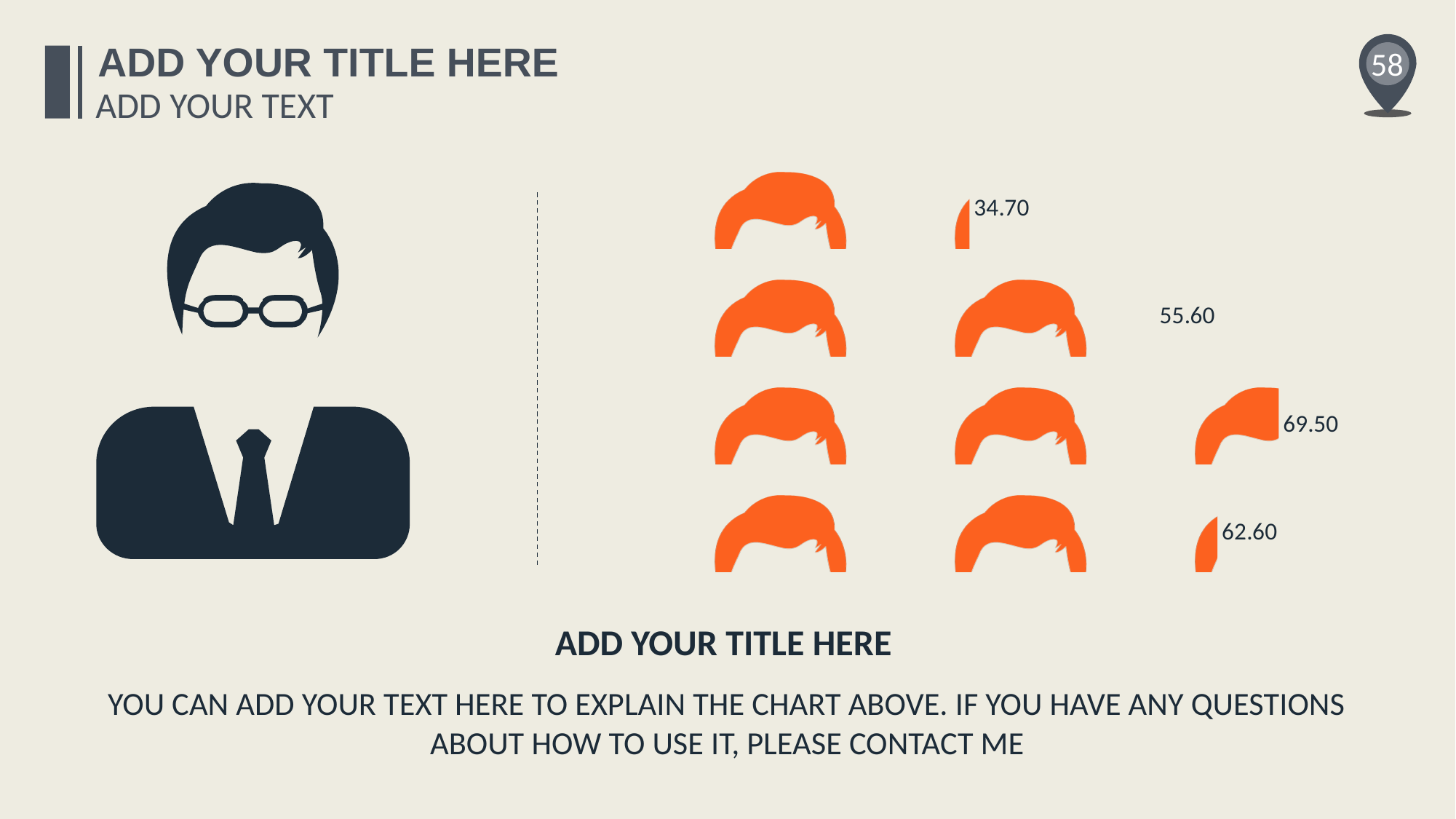

ADD YOUR TITLE HERE
58

ADD YOUR TEXT

### Chart

| Category | 系列 1 |
|---|---|
| 类别 1 | 62.6 |
| 类别 2 | 69.5 |
| 类别 3 | 55.6 |
| 类别 4 | 34.7 |

ADD YOUR TITLE HERE
YOU CAN ADD YOUR TEXT HERE TO EXPLAIN THE CHART ABOVE. IF YOU HAVE ANY QUESTIONS ABOUT HOW TO USE IT, PLEASE CONTACT ME